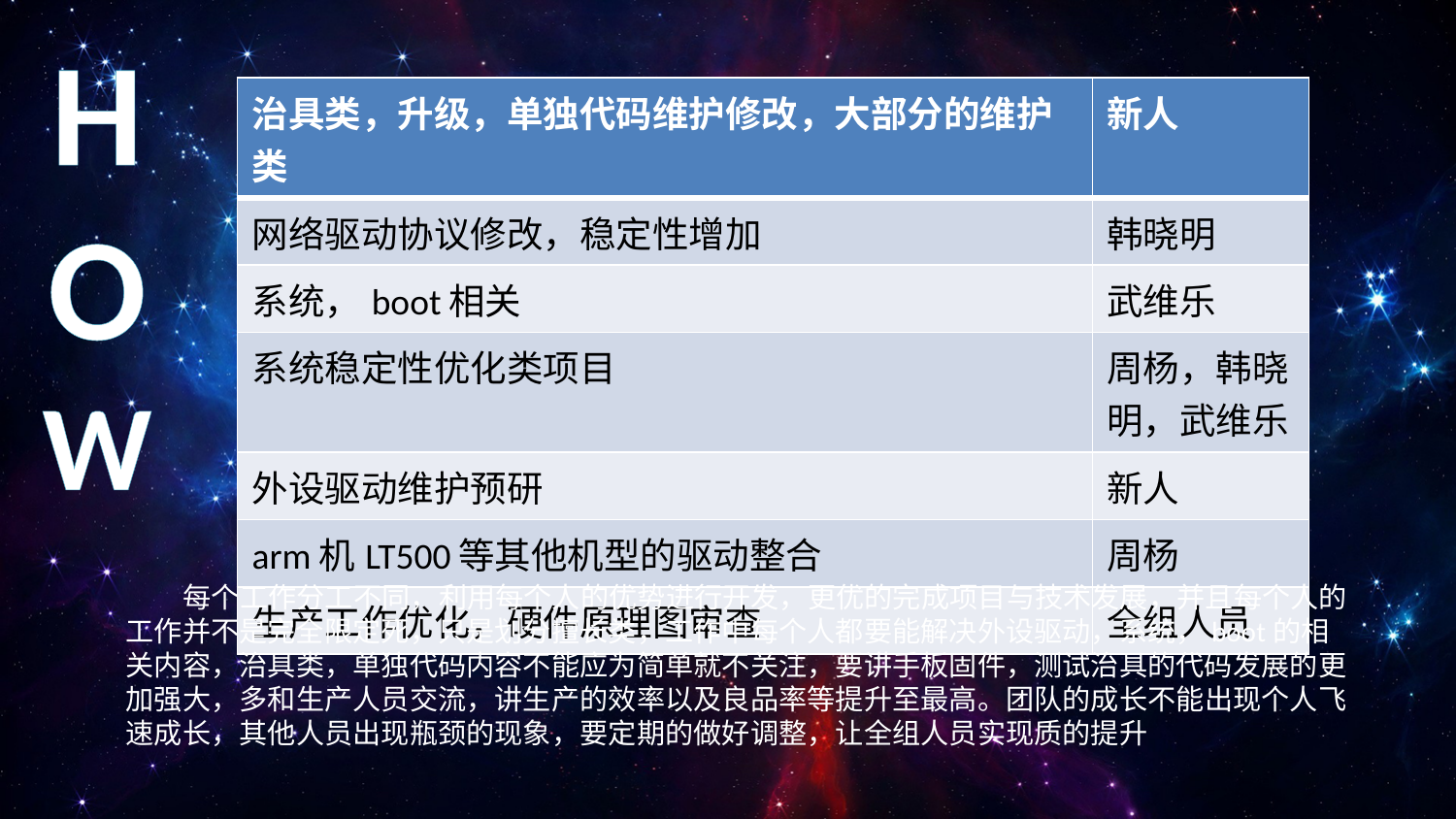

H
O
W
| 治具类，升级，单独代码维护修改，大部分的维护类 | 新人 |
| --- | --- |
| 网络驱动协议修改，稳定性增加 | 韩晓明 |
| 系统，boot相关 | 武维乐 |
| 系统稳定性优化类项目 | 周杨，韩晓明，武维乐 |
| 外设驱动维护预研 | 新人 |
| arm机LT500等其他机型的驱动整合 | 周杨 |
| 生产工作优化，硬件原理图审查 | 全组人员 |
        每个工作分工不同，利用每个人的优势进行开发，更优的完成项目与技术发展，并且每个人的工作并不是完全限定死，只是划分擅长类，工作中每个人都要能解决外设驱动，系统，boot的相关内容，治具类，单独代码内容不能应为简单就不关注，要讲手板固件，测试治具的代码发展的更加强大，多和生产人员交流，讲生产的效率以及良品率等提升至最高。团队的成长不能出现个人飞速成长，其他人员出现瓶颈的现象，要定期的做好调整，让全组人员实现质的提升